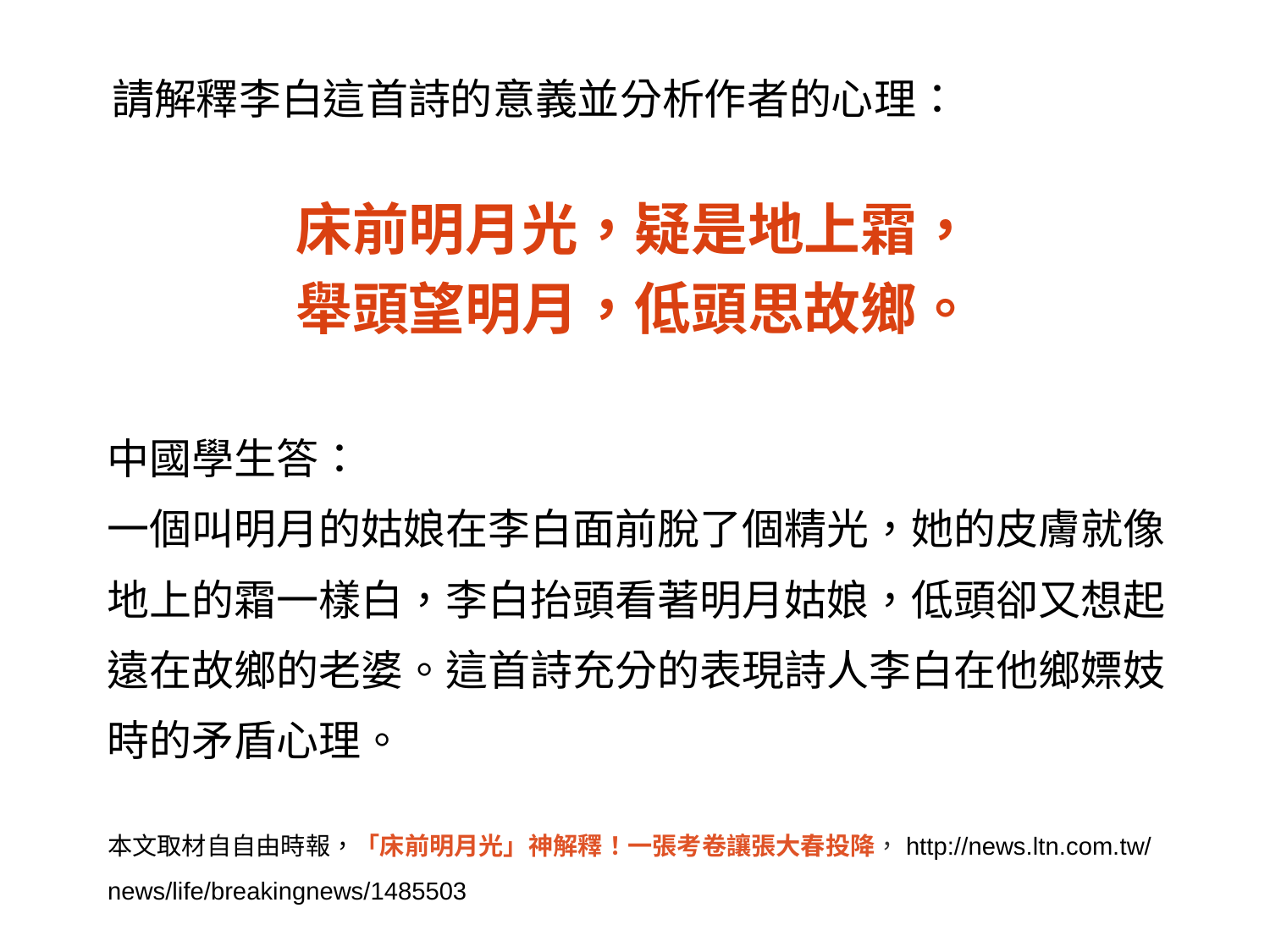

請解釋李白這首詩的意義並分析作者的心理：
床前明月光，疑是地上霜，
舉頭望明月，低頭思故鄉。
中國學生答：
一個叫明月的姑娘在李白面前脫了個精光，她的皮膚就像地上的霜一樣白，李白抬頭看著明月姑娘，低頭卻又想起遠在故鄉的老婆。這首詩充分的表現詩人李白在他鄉嫖妓時的矛盾心理。
本文取材自自由時報，「床前明月光」神解釋！一張考卷讓張大春投降，http://news.ltn.com.tw/news/life/breakingnews/1485503